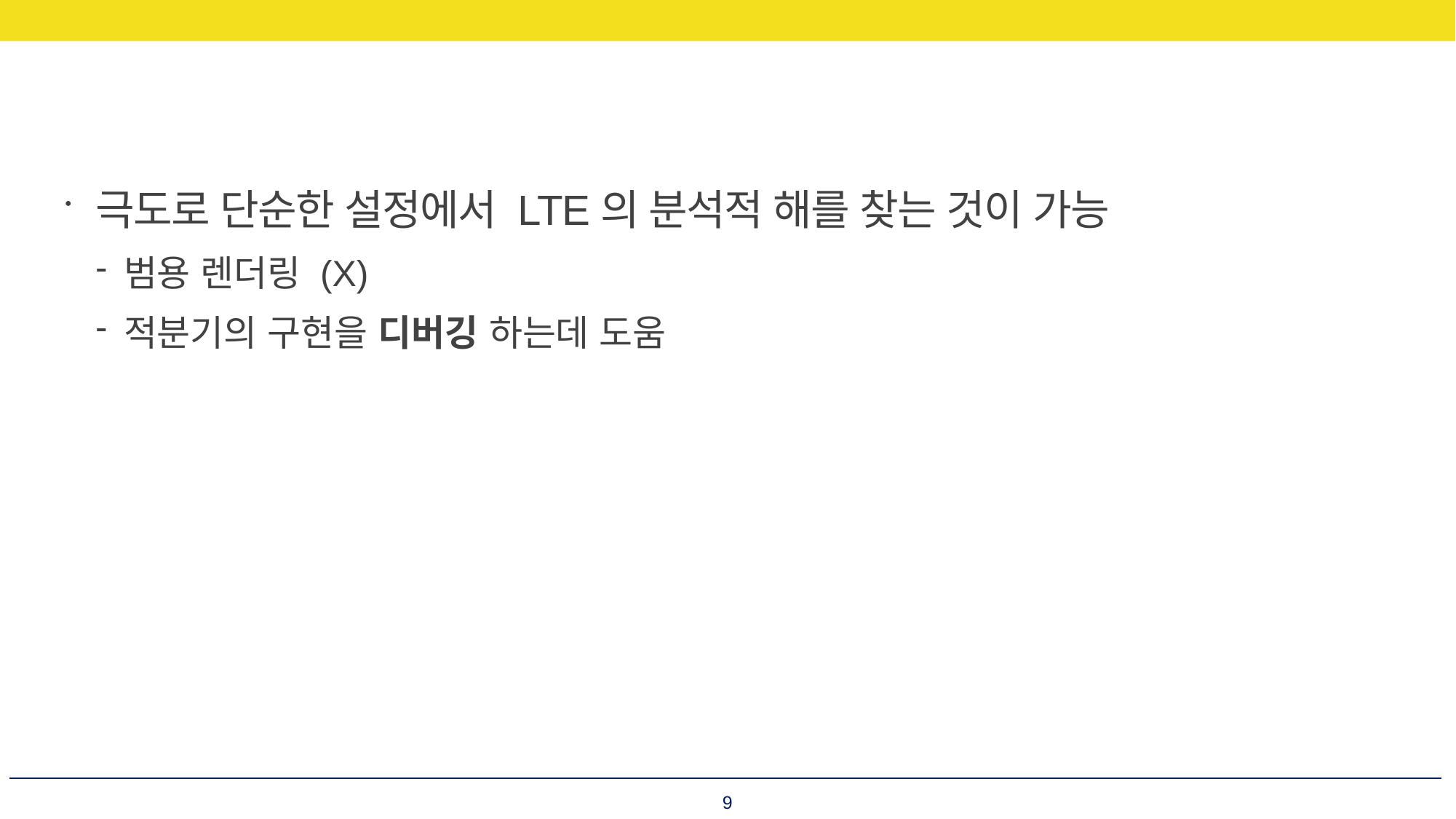

극도로 단순한 설정에서 LTE의 분석적 해를 찾는 것이 가능
범용 렌더링 (X)
적분기의 구현을 디버깅 하는데 도움

9